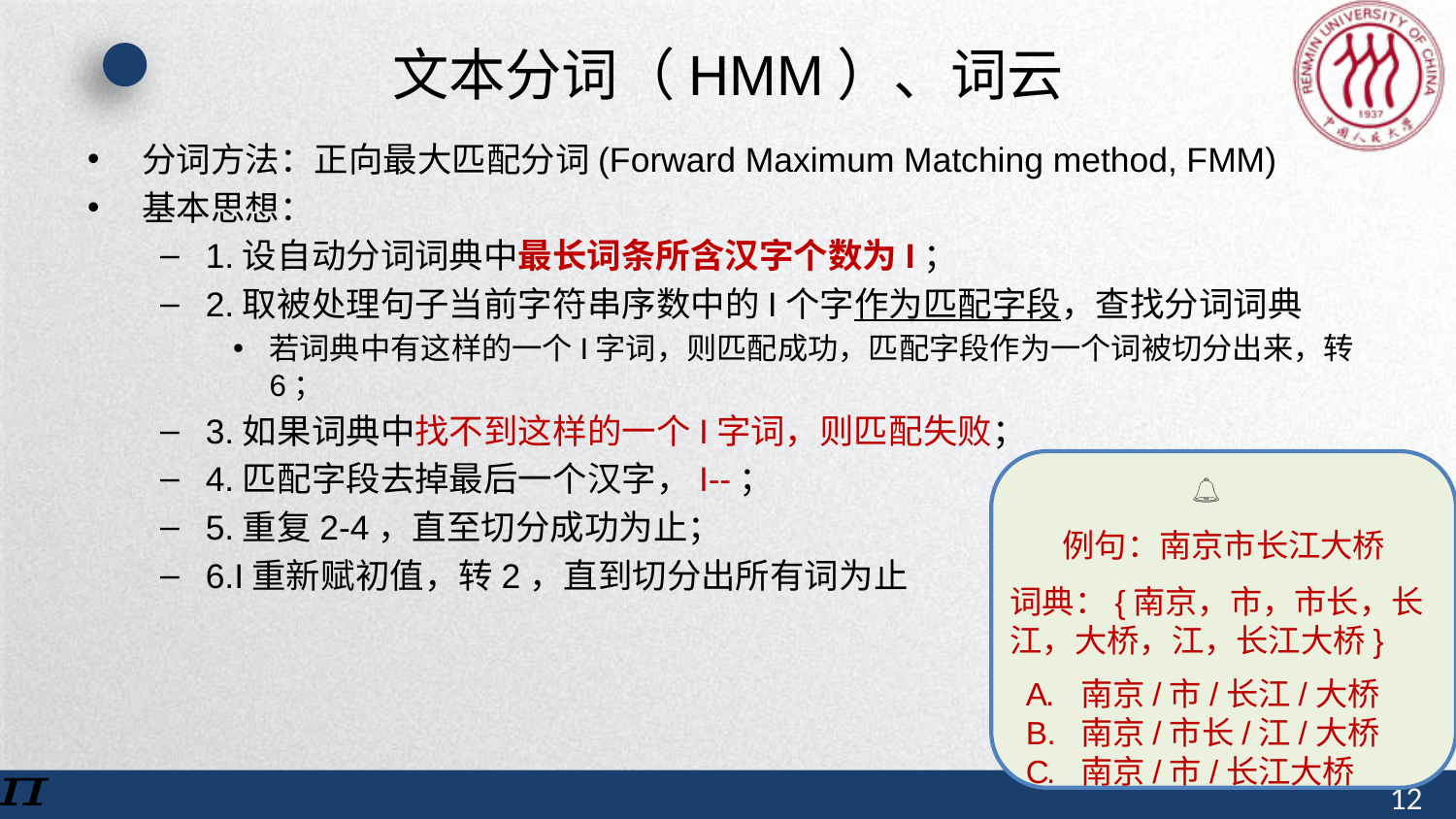

# 文本分词（HMM）、词云
分词方法：正向最大匹配分词(Forward Maximum Matching method, FMM)
基本思想：
1.设自动分词词典中最长词条所含汉字个数为I；
2.取被处理句子当前字符串序数中的I个字作为匹配字段，查找分词词典
若词典中有这样的一个I字词，则匹配成功，匹配字段作为一个词被切分出来，转6；
3.如果词典中找不到这样的一个I字词，则匹配失败；
4.匹配字段去掉最后一个汉字，I--；
5.重复2-4，直至切分成功为止；
6.I重新赋初值，转2，直到切分出所有词为止

🔔
例句：南京市长江大桥
词典：{南京，市，市长，长江，大桥，江，长江大桥}
南京/市/长江/大桥
南京/市长/江/大桥
南京/市/长江大桥